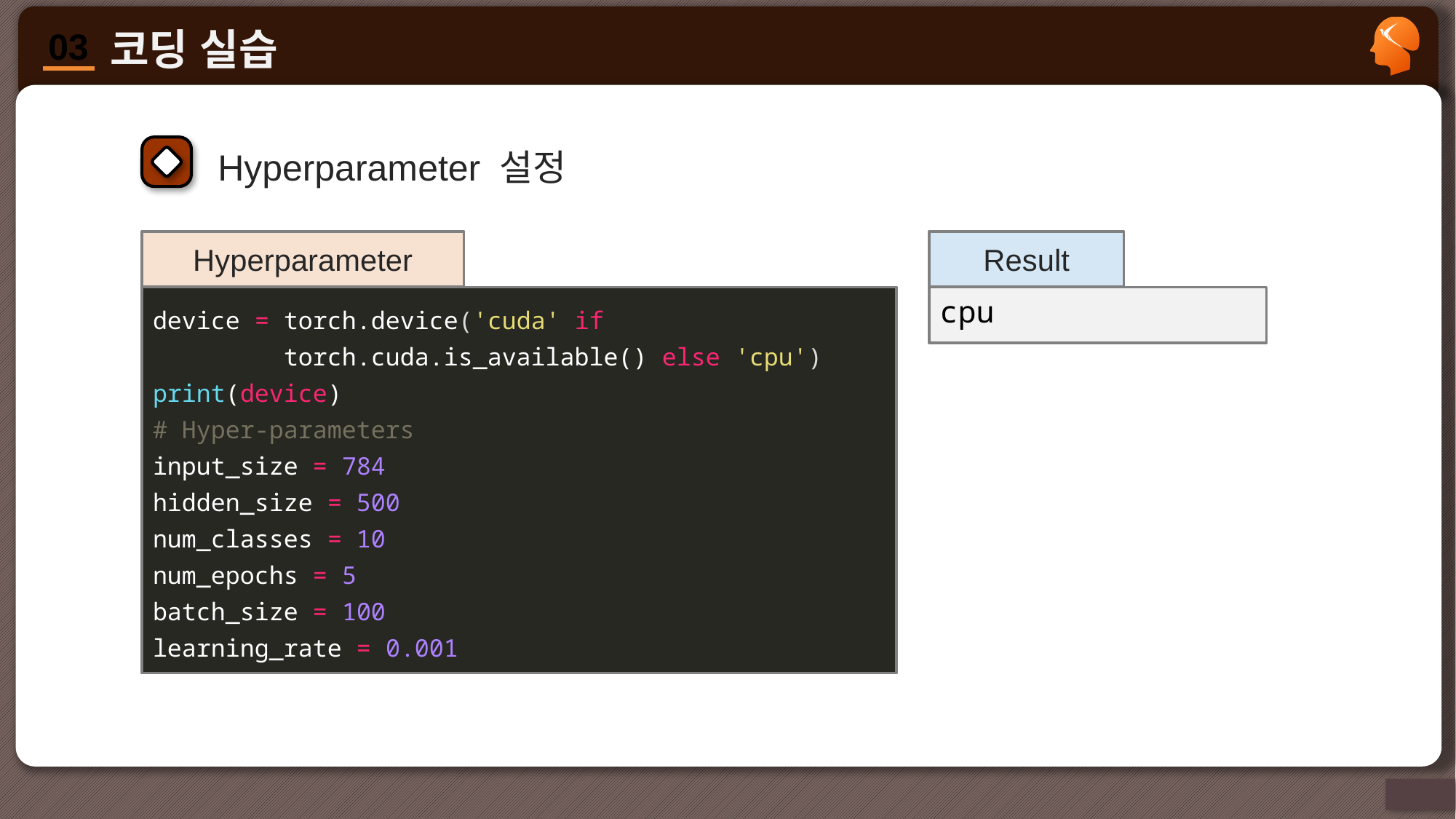

Hyperparameter 설정

Hyperparameter
Result
device = torch.device('cuda' if
         torch.cuda.is_available() else 'cpu')
print(device)
# Hyper-parameters
input_size = 784
hidden_size = 500
num_classes = 10
num_epochs = 5
batch_size = 100
learning_rate = 0.001
cpu